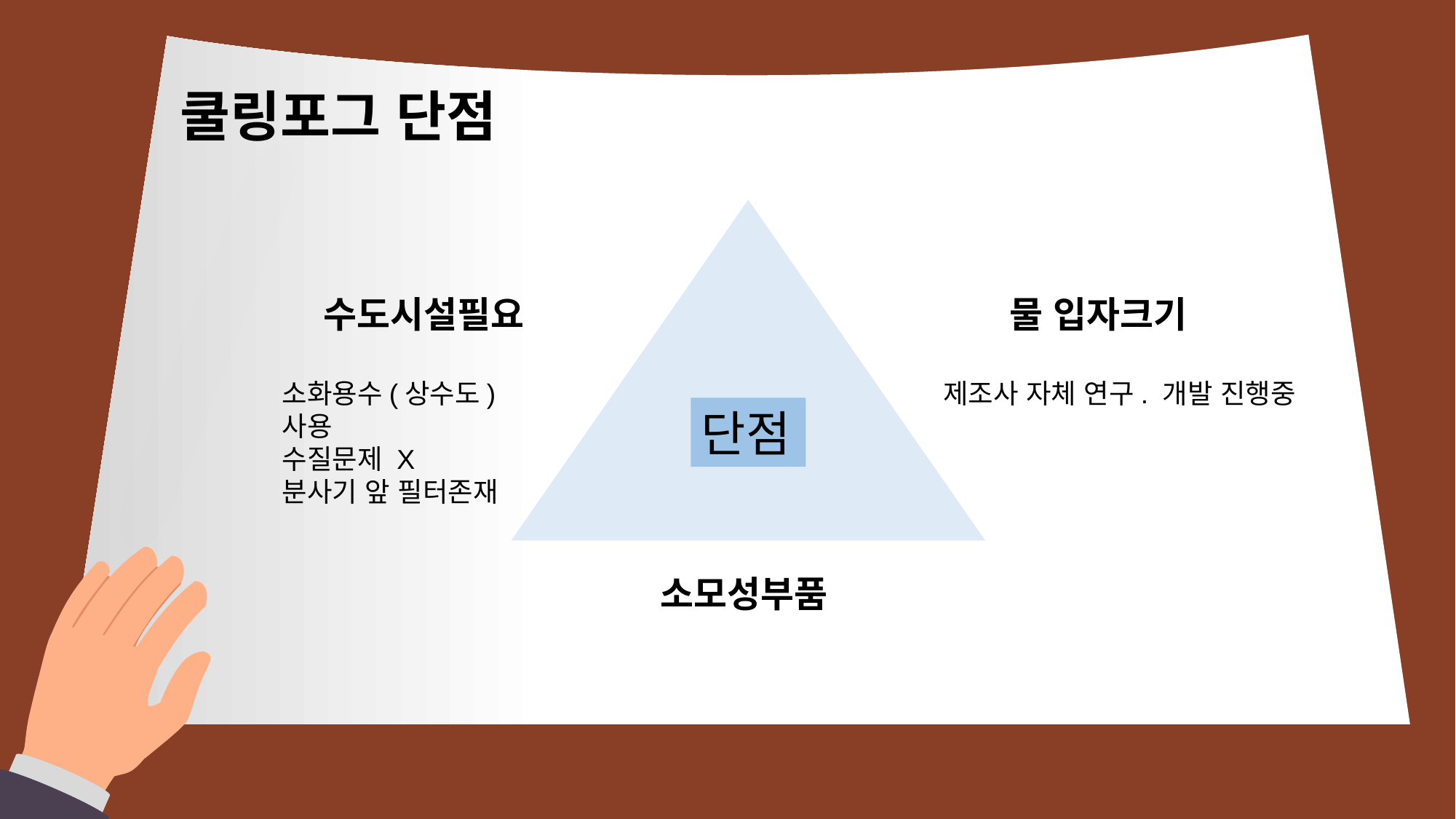

쿨링포그 단점

물 입자크기
수도시설필요
소화용수(상수도) 사용
수질문제 X
분사기 앞 필터존재
제조사 자체 연구. 개발 진행중
단점

소모성부품